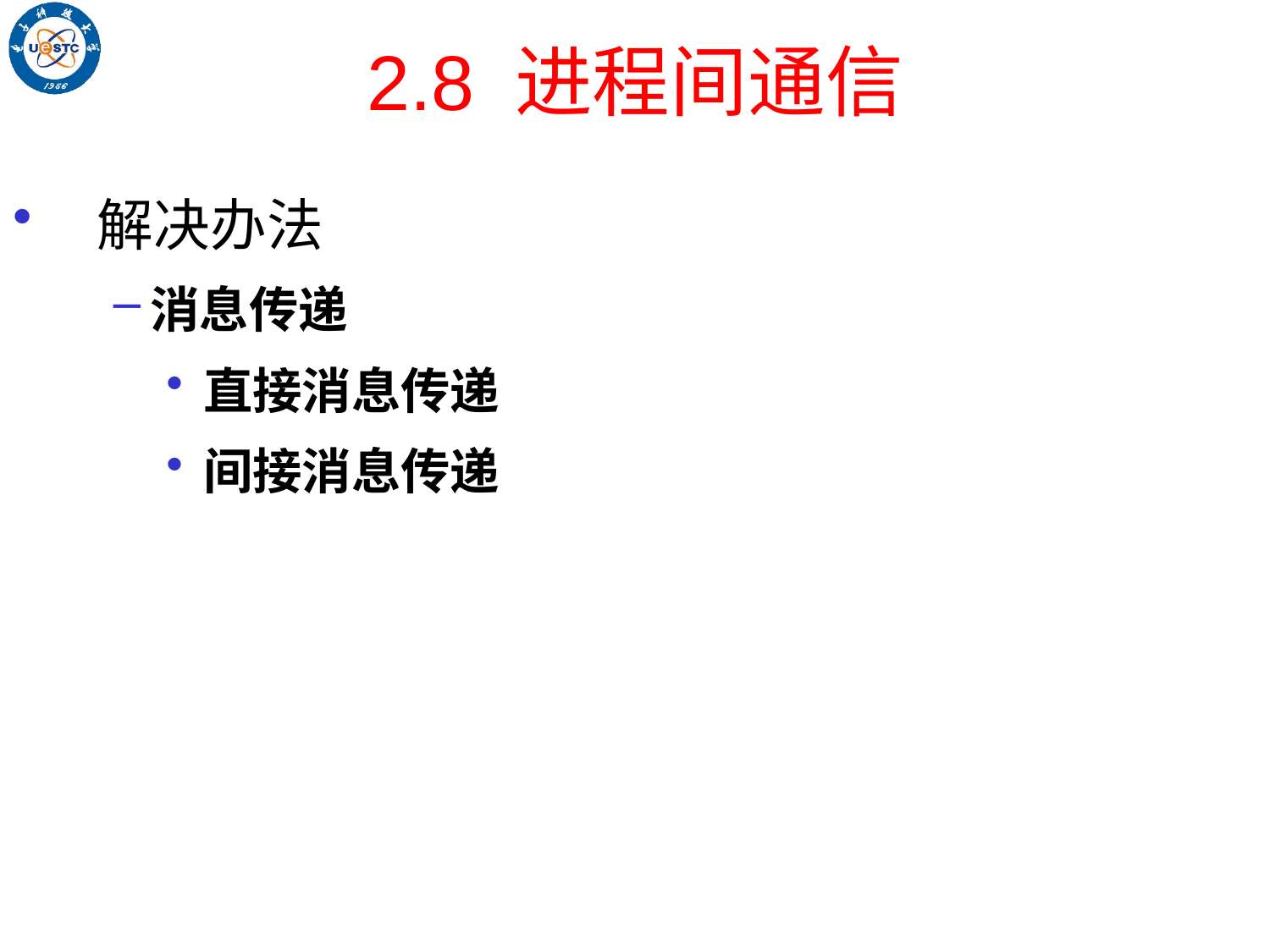

# 2.8 进程间通信
解决办法
消息传递
直接消息传递
间接消息传递